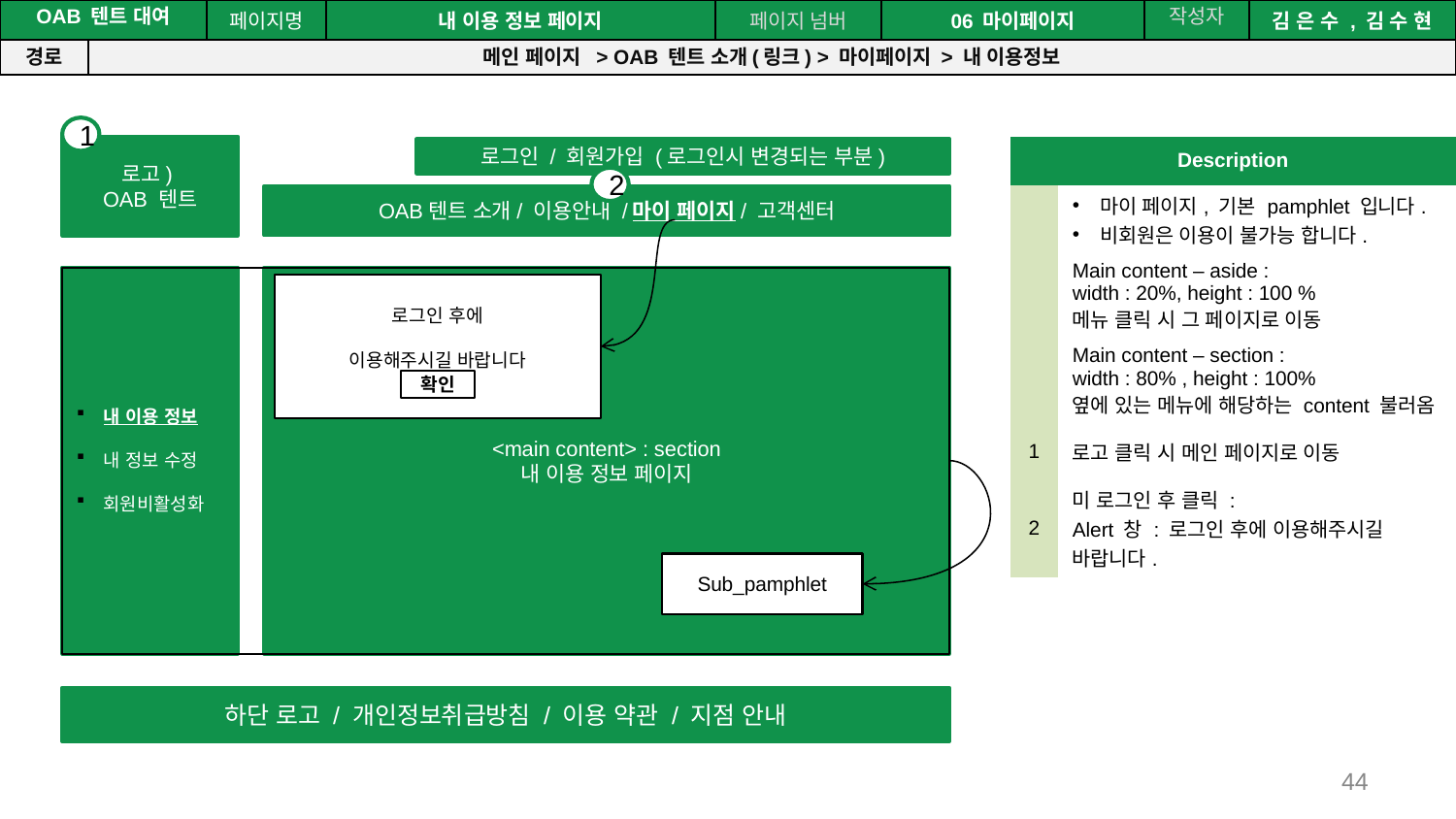

공간(오피스) 대여 시스템
| OAB 텐트 대여 |  | 페이지명 | 내 이용 정보 페이지 | 페이지 넘버 | 06 마이페이지 | 작성자 | 김 은 수 , 김 수 현 |
| --- | --- | --- | --- | --- | --- | --- | --- |
| 경로 | 메인 페이지 > OAB 텐트 소개(링크) > 마이페이지 > 내 이용정보 |  |  |  |  |  |  |
1
로고)
OAB 텐트
로그인 / 회원가입 (로그인시 변경되는 부분)
OAB텐트 소개/ 이용안내 /마이 페이지/ 고객센터

내 이용 정보
내 정보 수정
회원비활성화

<main content> : section
내 이용 정보 페이지
Sub_pamphlet
하단 로고 / 개인정보취급방침 / 이용 약관 / 지점 안내
| Description |  |
| --- | --- |
|  | 마이 페이지, 기본 pamphlet 입니다. 비회원은 이용이 불가능 합니다. |
|  | Main content – aside : width : 20%, height : 100 % 메뉴 클릭 시 그 페이지로 이동 |
|  | Main content – section : width : 80% , height : 100% 옆에 있는 메뉴에 해당하는 content 불러옴 |
| 1 | 로고 클릭 시 메인 페이지로 이동 |
| 2 | 미 로그인 후 클릭 : Alert 창 : 로그인 후에 이용해주시길 바랍니다. |
2
로그인 후에
이용해주시길 바랍니다
확인
44